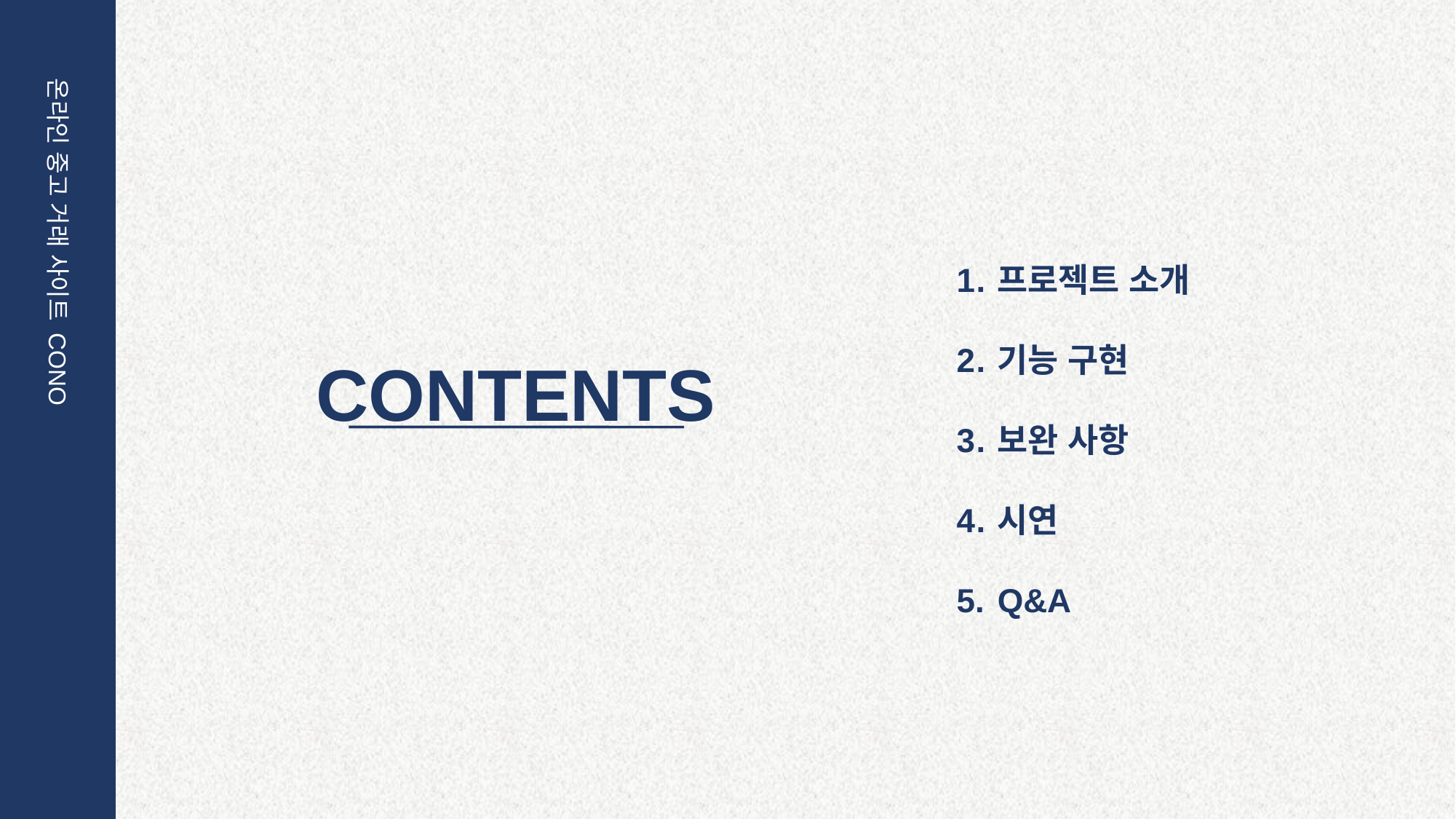

프로젝트 소개
기능 구현
보완 사항
시연
Q&A
온라인 중고 거래 사이트 CONO
CONTENTS